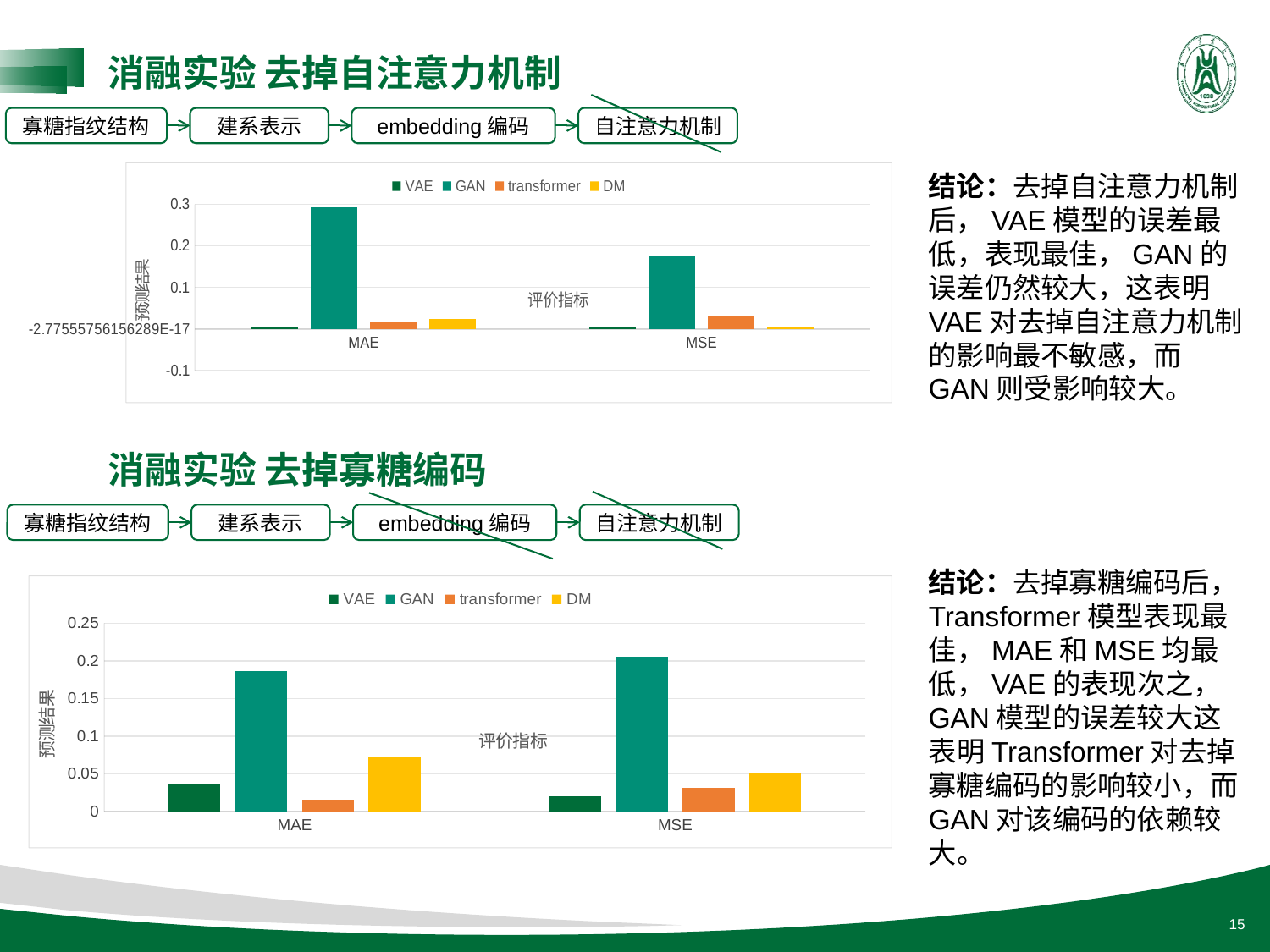

消融实验 去掉自注意力机制
寡糖指纹结构
建系表示
embedding编码
自注意力机制

### Chart

| Category | VAE | GAN | transformer | DM |
|---|---|---|---|---|
| MAE | 0.0067 | 0.292 | 0.01579 | 0.025 |
| MSE | 0.0047 | 0.1752 | 0.03225 | 0.0055 |
结论：去掉自注意力机制后，VAE模型的误差最低，表现最佳，GAN的误差仍然较大，这表明VAE对去掉自注意力机制的影响最不敏感，而GAN则受影响较大。
消融实验 去掉寡糖编码
寡糖指纹结构
建系表示
embedding编码
自注意力机制
结论：去掉寡糖编码后，Transformer模型表现最佳，MAE和MSE均最低，VAE的表现次之，GAN模型的误差较大这表明Transformer对去掉寡糖编码的影响较小，而GAN对该编码的依赖较大。

### Chart

| Category | VAE | GAN | transformer | DM |
|---|---|---|---|---|
| MAE | 0.0376 | 0.1865 | 0.01583 | 0.0717 |
| MSE | 0.0204 | 0.2052 | 0.03144 | 0.0507 |
15